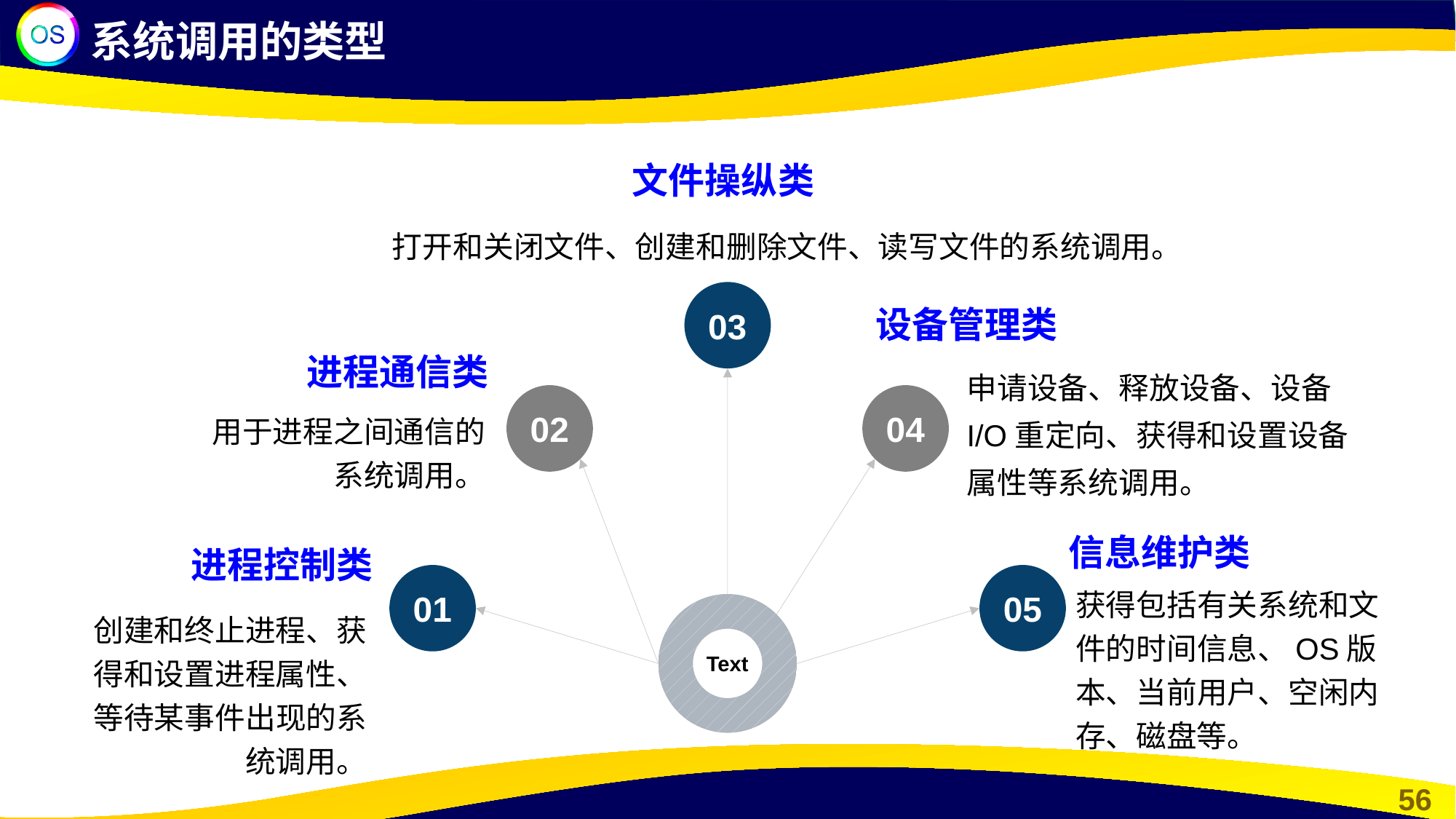

系统调用的类型
文件操纵类
打开和关闭文件、创建和删除文件、读写文件的系统调用。
03
设备管理类
进程通信类
申请设备、释放设备、设备I/O重定向、获得和设置设备属性等系统调用。
02
04
用于进程之间通信的系统调用。
信息维护类
进程控制类
01
05
获得包括有关系统和文件的时间信息、OS版本、当前用户、空闲内存、磁盘等。
Text
创建和终止进程、获得和设置进程属性、等待某事件出现的系统调用。